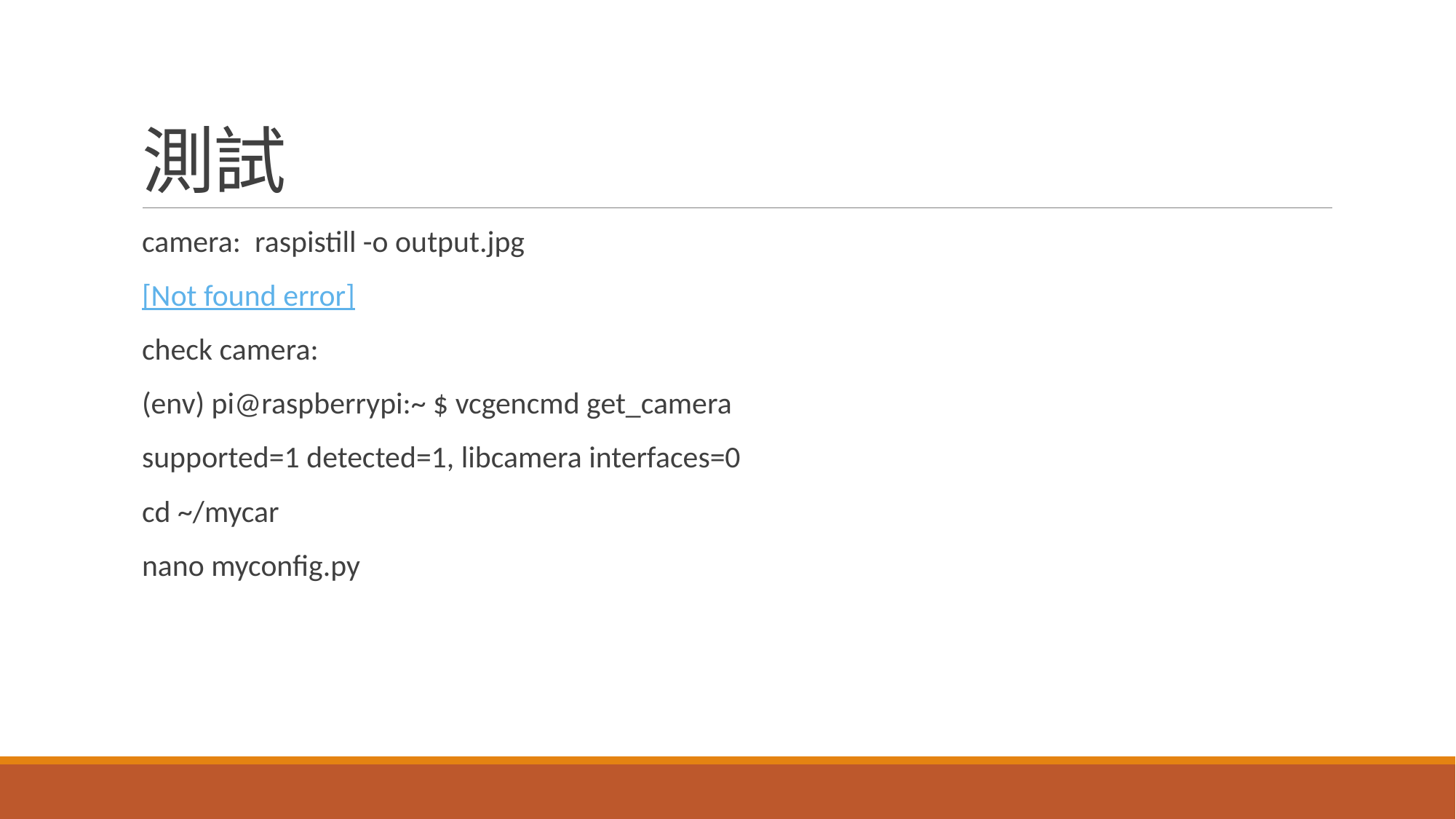

# 測試
camera:  raspistill -o output.jpg
[Not found error]
check camera:
(env) pi@raspberrypi:~ $ vcgencmd get_camera
supported=1 detected=1, libcamera interfaces=0
cd ~/mycar
nano myconfig.py